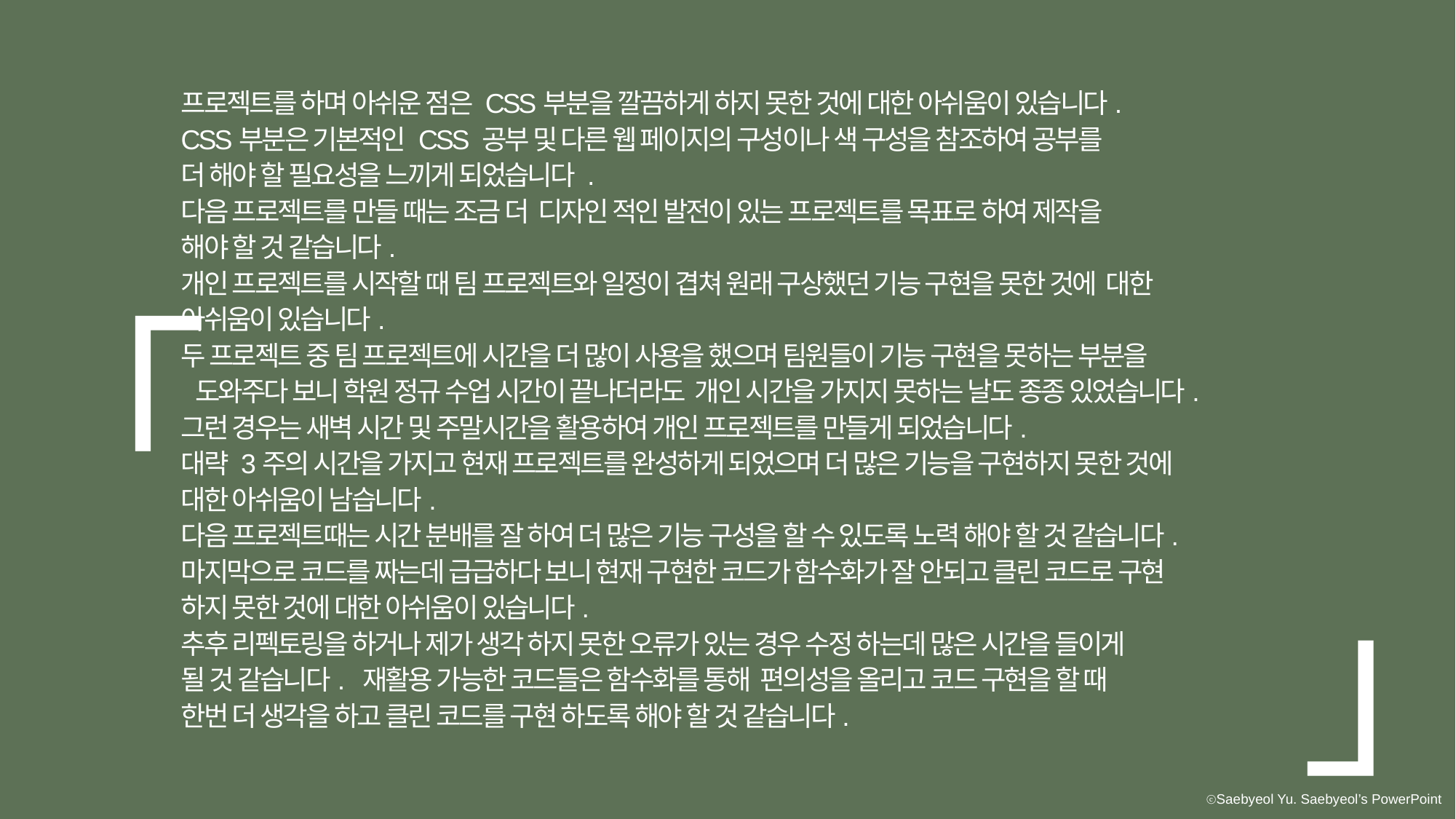

「
」
프로젝트를 하며 아쉬운 점은 CSS부분을 깔끔하게 하지 못한 것에 대한 아쉬움이 있습니다.
CSS부분은 기본적인 CSS 공부 및 다른 웹 페이지의 구성이나 색 구성을 참조하여 공부를
더 해야 할 필요성을 느끼게 되었습니다 .
다음 프로젝트를 만들 때는 조금 더  디자인 적인 발전이 있는 프로젝트를 목표로 하여 제작을
해야 할 것 같습니다.
개인 프로젝트를 시작할 때 팀 프로젝트와 일정이 겹쳐 원래 구상했던 기능 구현을 못한 것에  대한
아쉬움이 있습니다.
두 프로젝트 중 팀 프로젝트에 시간을 더 많이 사용을 했으며 팀원들이 기능 구현을 못하는 부분을
 도와주다 보니 학원 정규 수업 시간이 끝나더라도  개인 시간을 가지지 못하는 날도 종종 있었습니다.
그런 경우는 새벽 시간 및 주말시간을 활용하여 개인 프로젝트를 만들게 되었습니다.
대략 3주의 시간을 가지고 현재 프로젝트를 완성하게 되었으며 더 많은 기능을 구현하지 못한 것에
대한 아쉬움이 남습니다.
다음 프로젝트때는 시간 분배를 잘 하여 더 많은 기능 구성을 할 수 있도록 노력 해야 할 것 같습니다.
마지막으로 코드를 짜는데 급급하다 보니 현재 구현한 코드가 함수화가 잘 안되고 클린 코드로 구현
하지 못한 것에 대한 아쉬움이 있습니다.
추후 리펙토링을 하거나 제가 생각 하지 못한 오류가 있는 경우 수정 하는데 많은 시간을 들이게
될 것 같습니다.  재활용 가능한 코드들은 함수화를 통해  편의성을 올리고 코드 구현을 할 때
한번 더 생각을 하고 클린 코드를 구현 하도록 해야 할 것 같습니다.